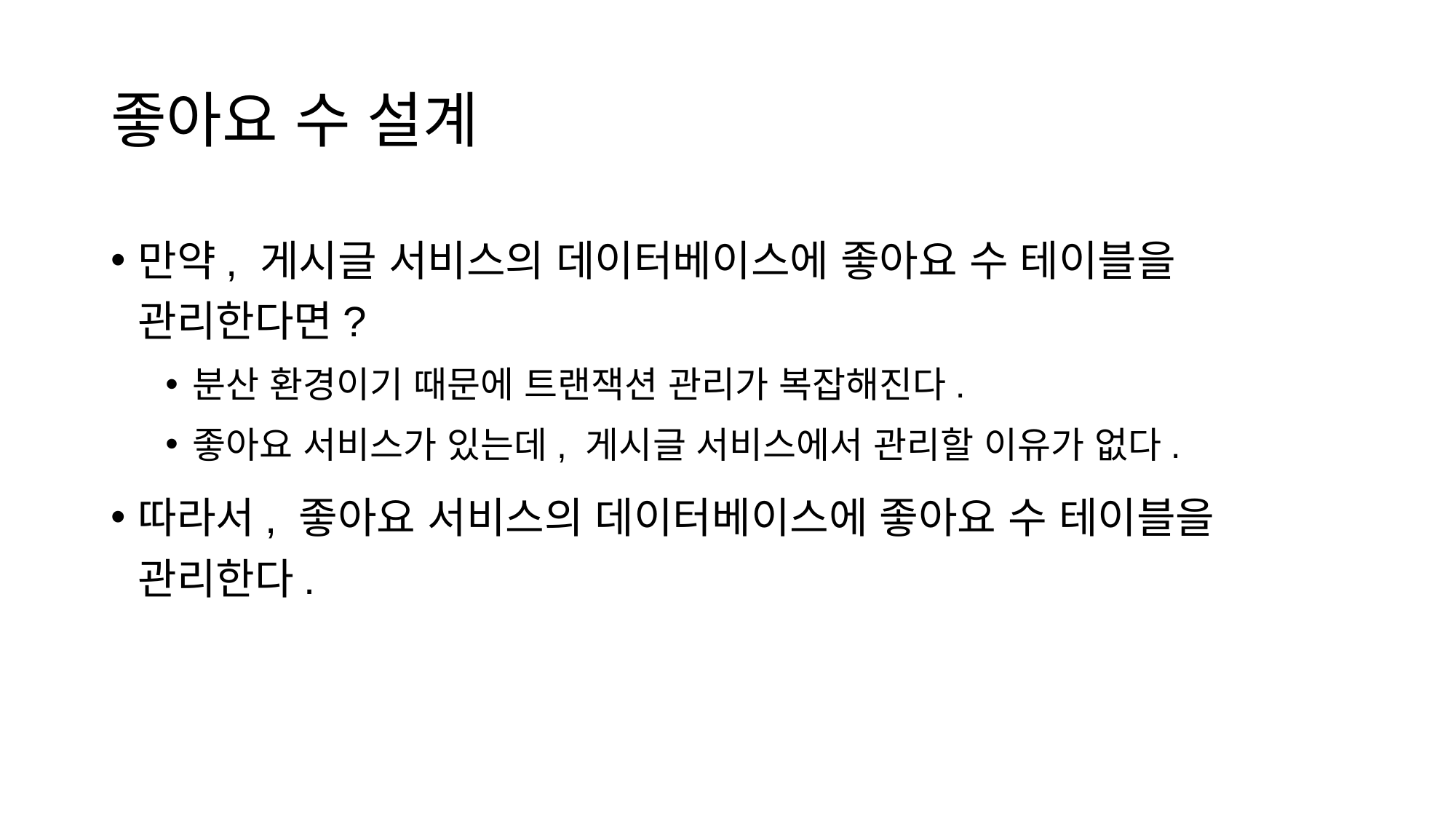

# 좋아요 수 설계
만약, 게시글 서비스의 데이터베이스에 좋아요 수 테이블을 관리한다면?
분산 환경이기 때문에 트랜잭션 관리가 복잡해진다.
좋아요 서비스가 있는데, 게시글 서비스에서 관리할 이유가 없다.
따라서, 좋아요 서비스의 데이터베이스에 좋아요 수 테이블을 관리한다.